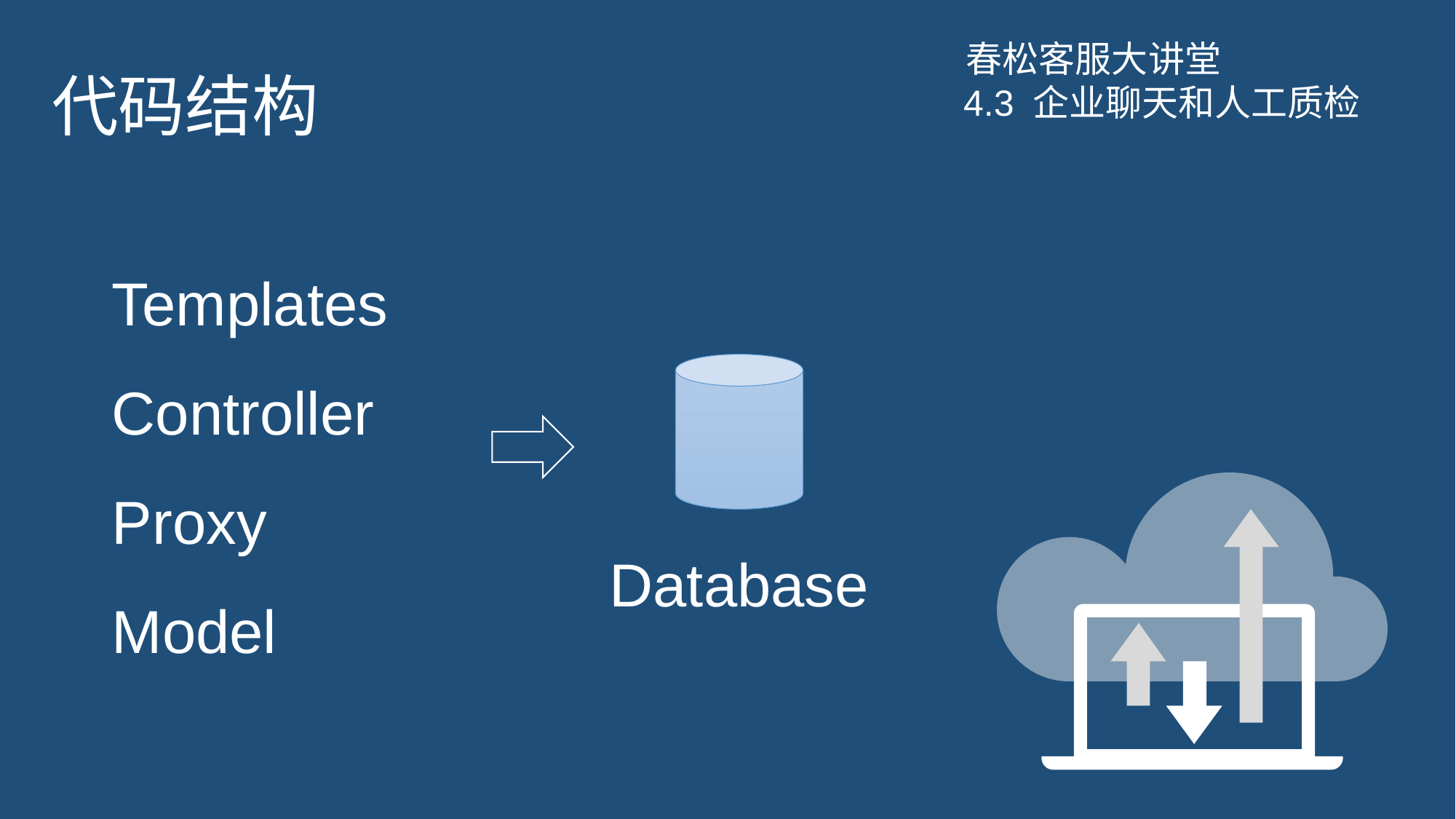

# 代码结构
春松客服大讲堂
4.3 企业聊天和人工质检
Templates
Controller
Proxy
Model

Database